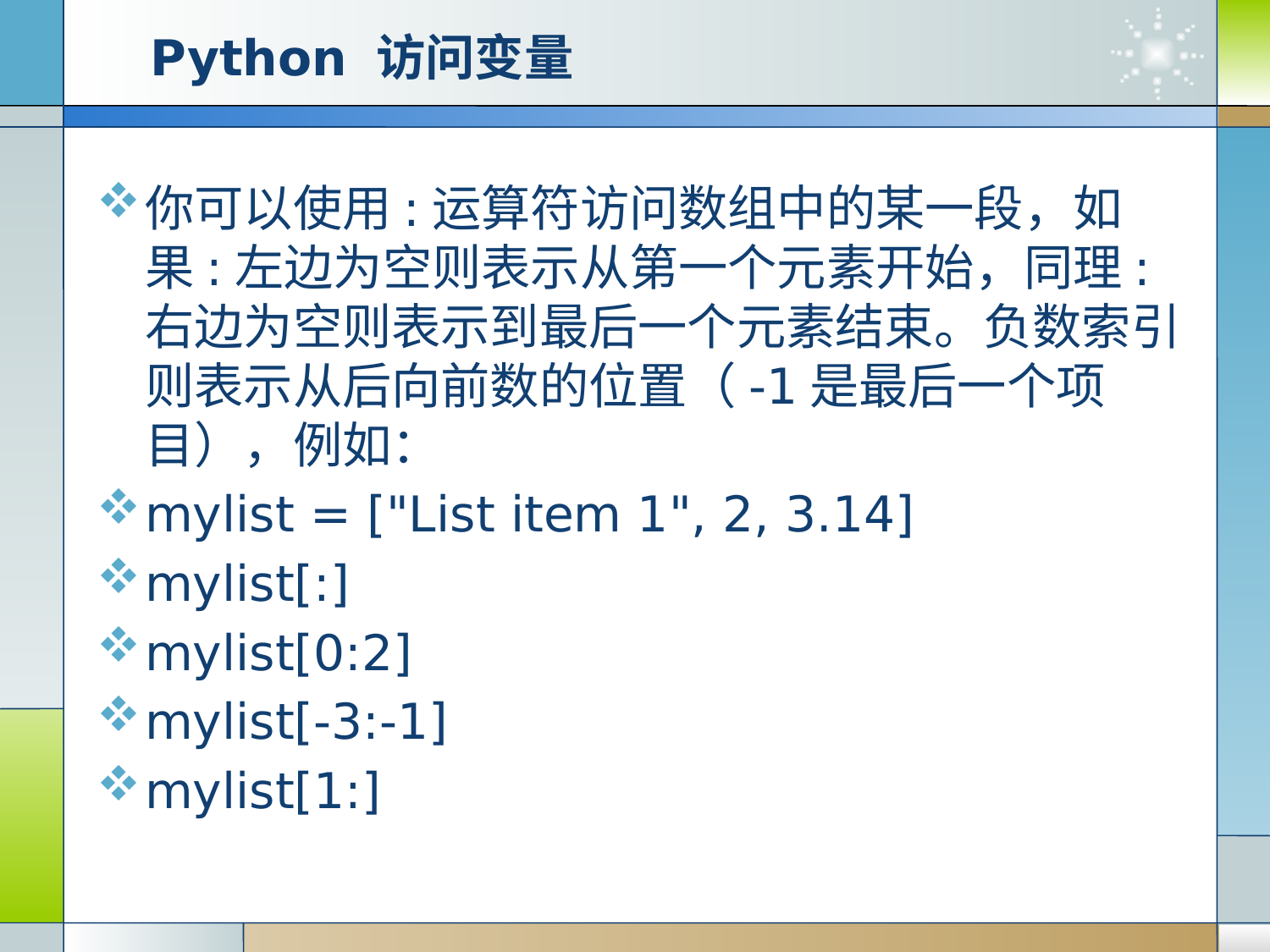

# Python 访问变量
你可以使用:运算符访问数组中的某一段，如果:左边为空则表示从第一个元素开始，同理:右边为空则表示到最后一个元素结束。负数索引则表示从后向前数的位置（-1是最后一个项目），例如：
mylist = ["List item 1", 2, 3.14]
mylist[:]
mylist[0:2]
mylist[-3:-1]
mylist[1:]
55